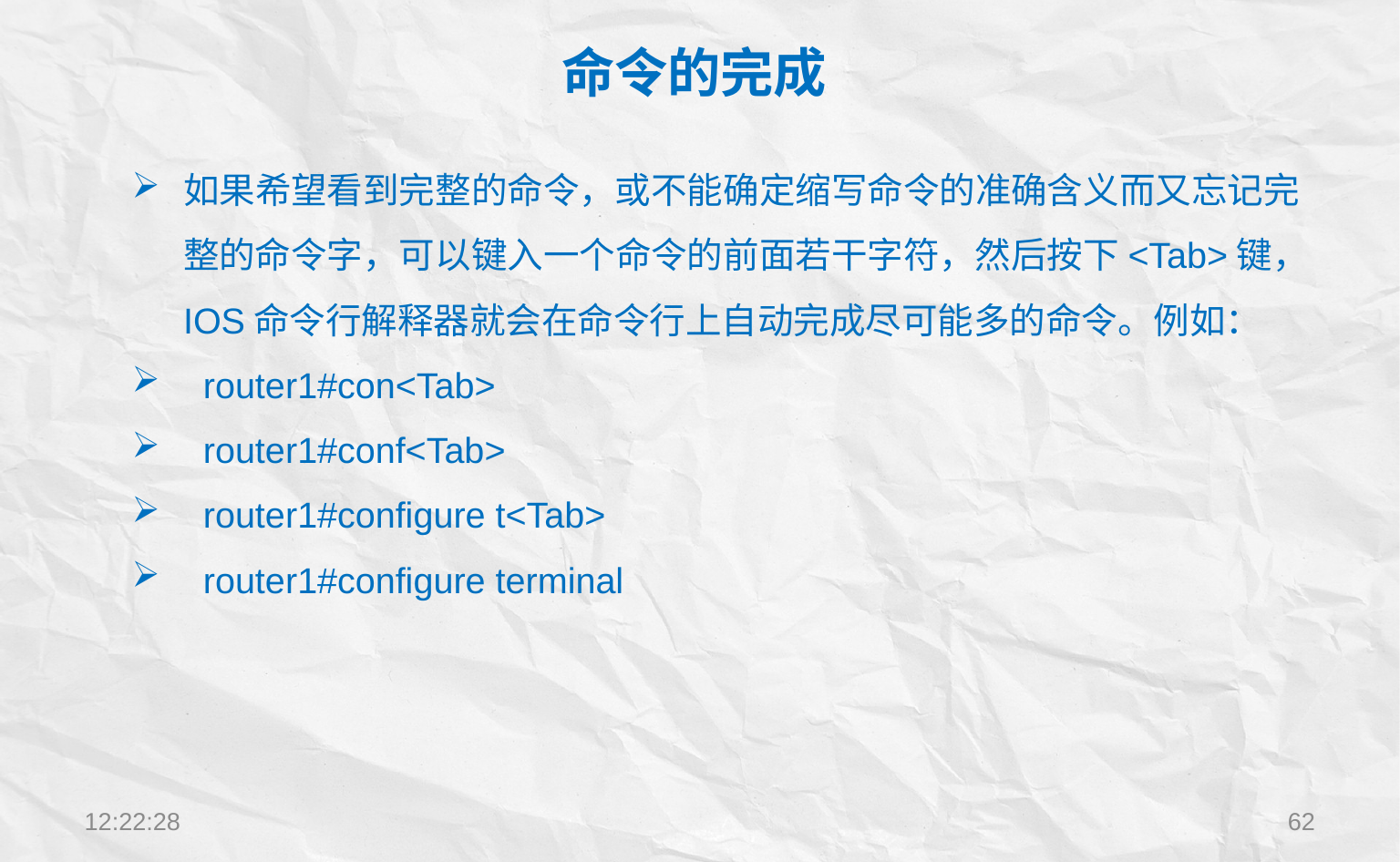

命令的完成
如果希望看到完整的命令，或不能确定缩写命令的准确含义而又忘记完整的命令字，可以键入一个命令的前面若干字符，然后按下<Tab>键，IOS命令行解释器就会在命令行上自动完成尽可能多的命令。例如：
  router1#con<Tab>
  router1#conf<Tab>
  router1#configure t<Tab>
  router1#configure terminal
12:22:28
62